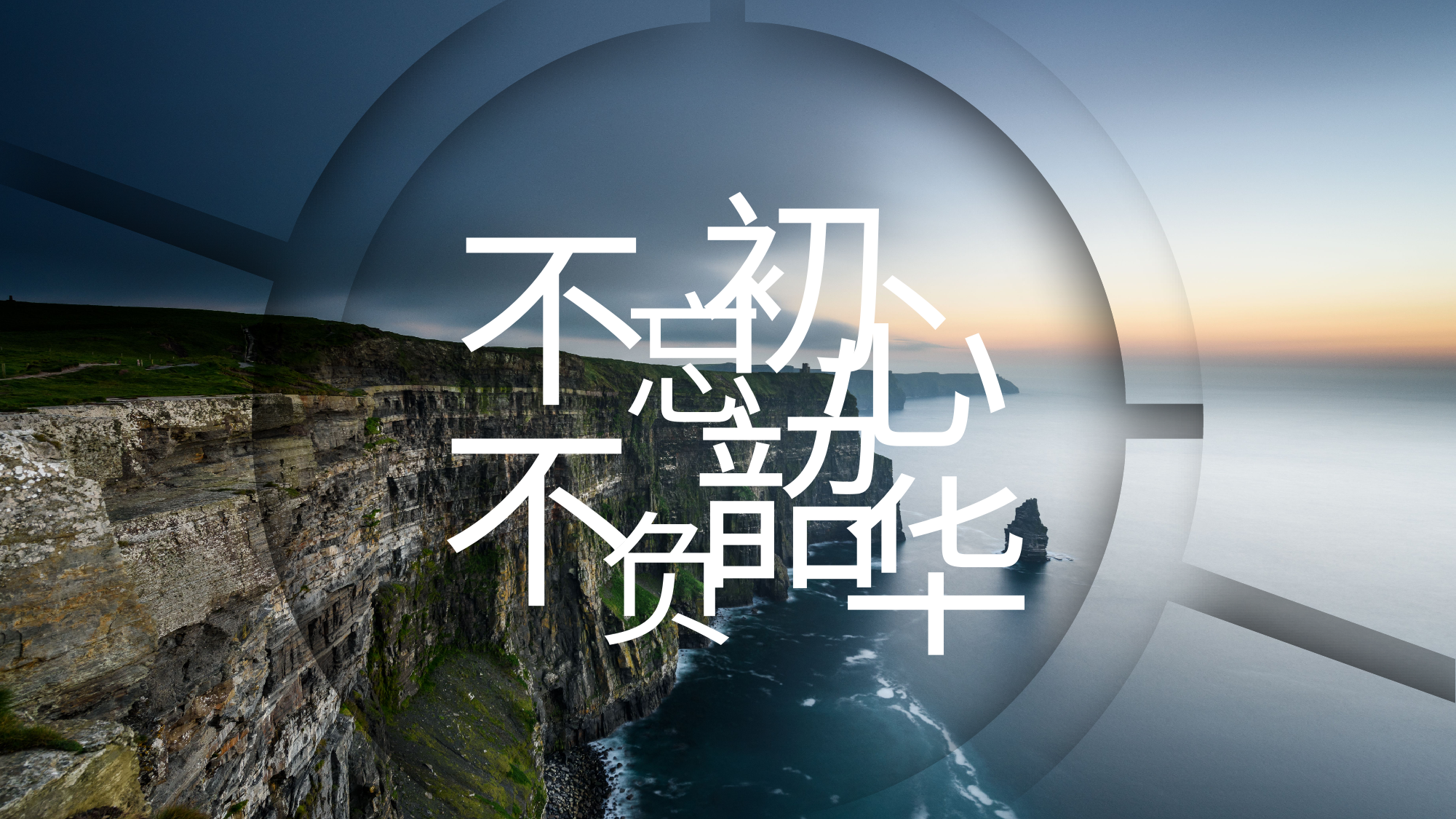

初
不
心
忘
韶
不
华
负